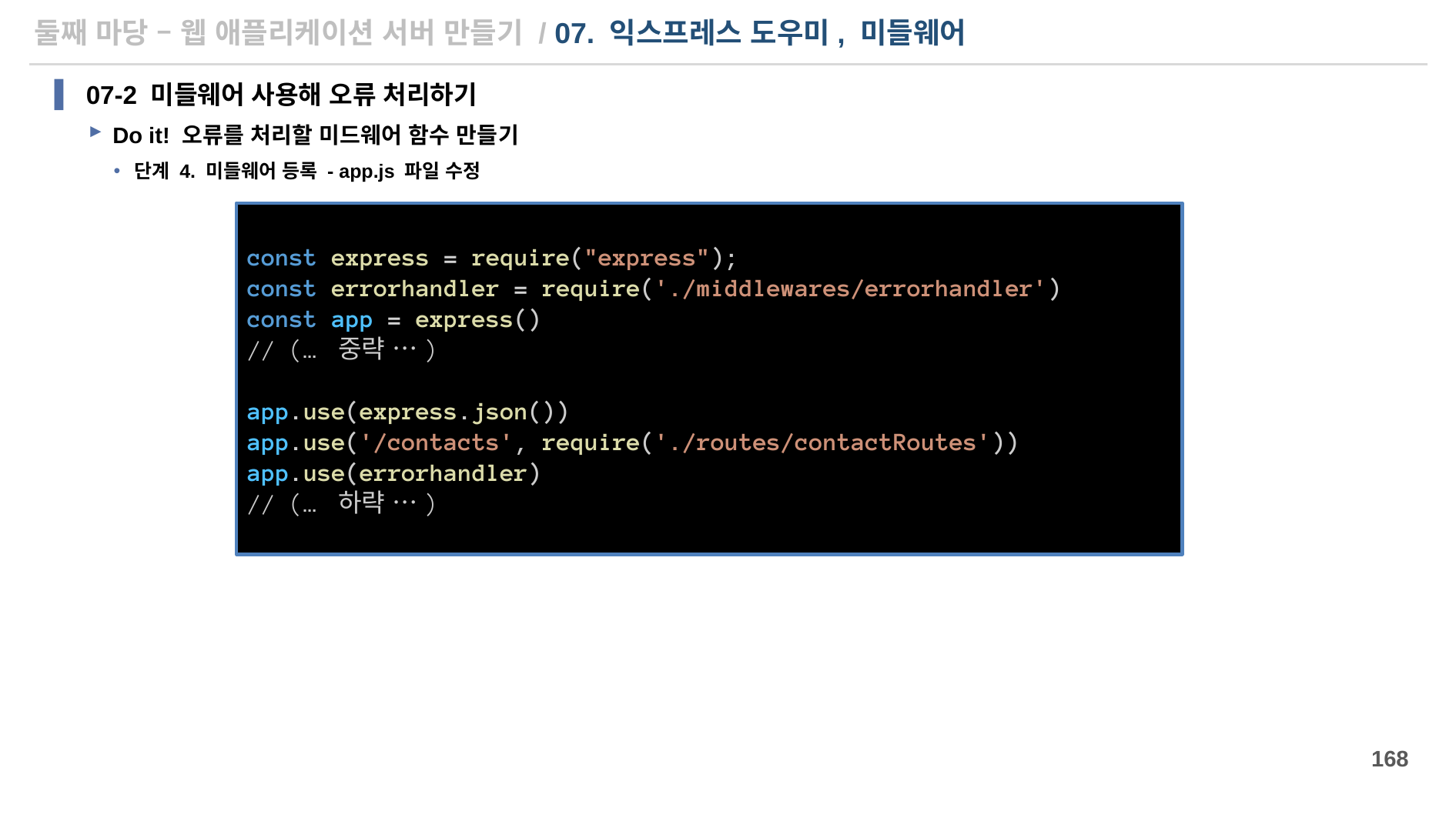

# 둘째 마당 – 웹 애플리케이션 서버 만들기 / 07. 익스프레스 도우미, 미들웨어
07-2 미들웨어 사용해 오류 처리하기
Do it! 오류를 처리할 미드웨어 함수 만들기
단계 4. 미들웨어 등록 - app.js 파일 수정

const express = require("express");
const errorhandler = require('./middlewares/errorhandler')
const app = express()
// (… 중략 …)

app.use(express.json())
app.use('/contacts', require('./routes/contactRoutes'))
app.use(errorhandler)
// (… 하략 …)
168